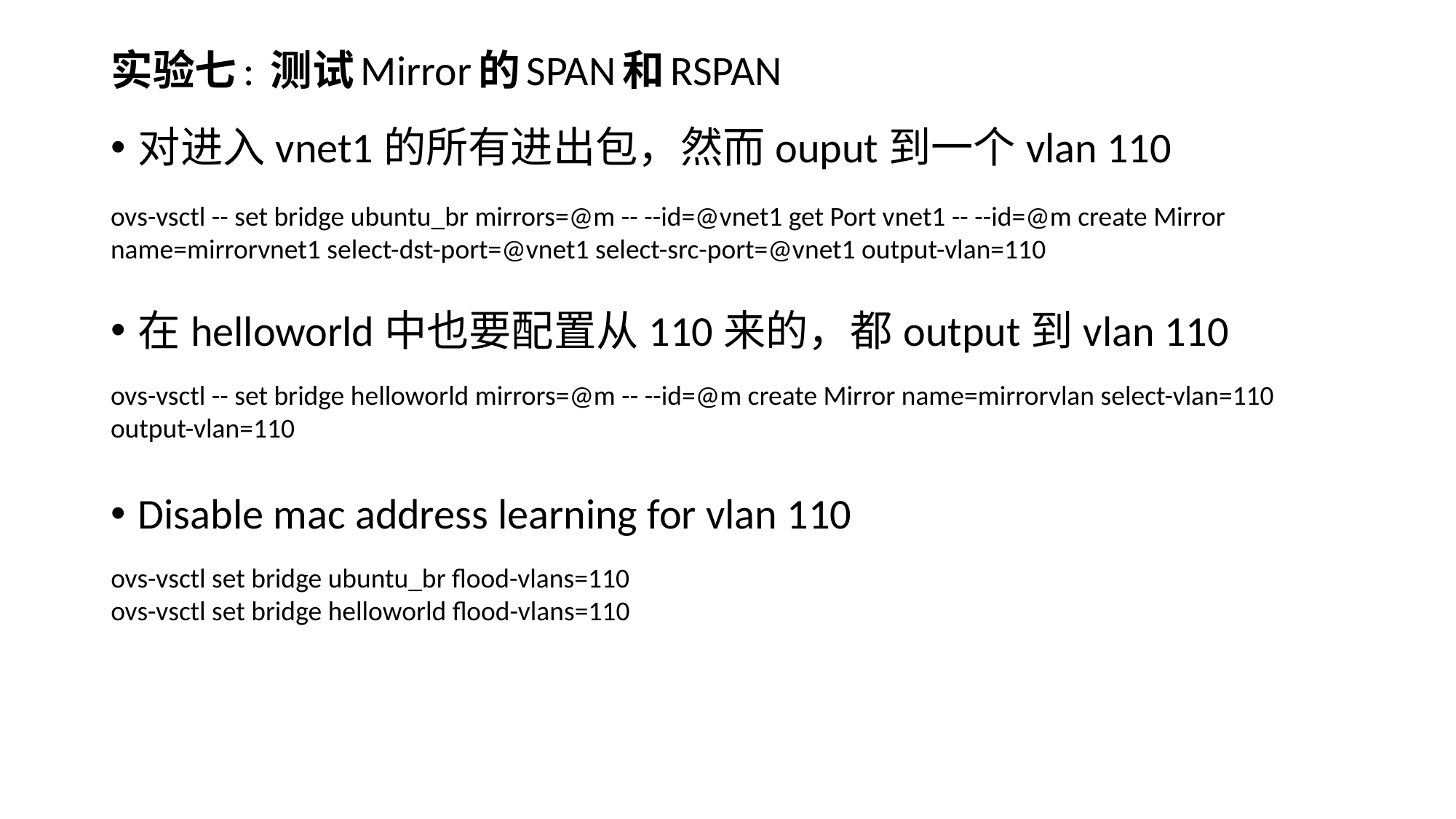

# 实验七: 测试Mirror的SPAN和RSPAN
对进入vnet1的所有进出包，然而ouput到一个vlan 110

在helloworld中也要配置从110来的，都output到vlan 110

Disable mac address learning for vlan 110
ovs-vsctl -- set bridge ubuntu_br mirrors=@m -- --id=@vnet1 get Port vnet1 -- --id=@m create Mirror name=mirrorvnet1 select-dst-port=@vnet1 select-src-port=@vnet1 output-vlan=110
ovs-vsctl -- set bridge helloworld mirrors=@m -- --id=@m create Mirror name=mirrorvlan select-vlan=110 output-vlan=110
ovs-vsctl set bridge ubuntu_br flood-vlans=110
ovs-vsctl set bridge helloworld flood-vlans=110